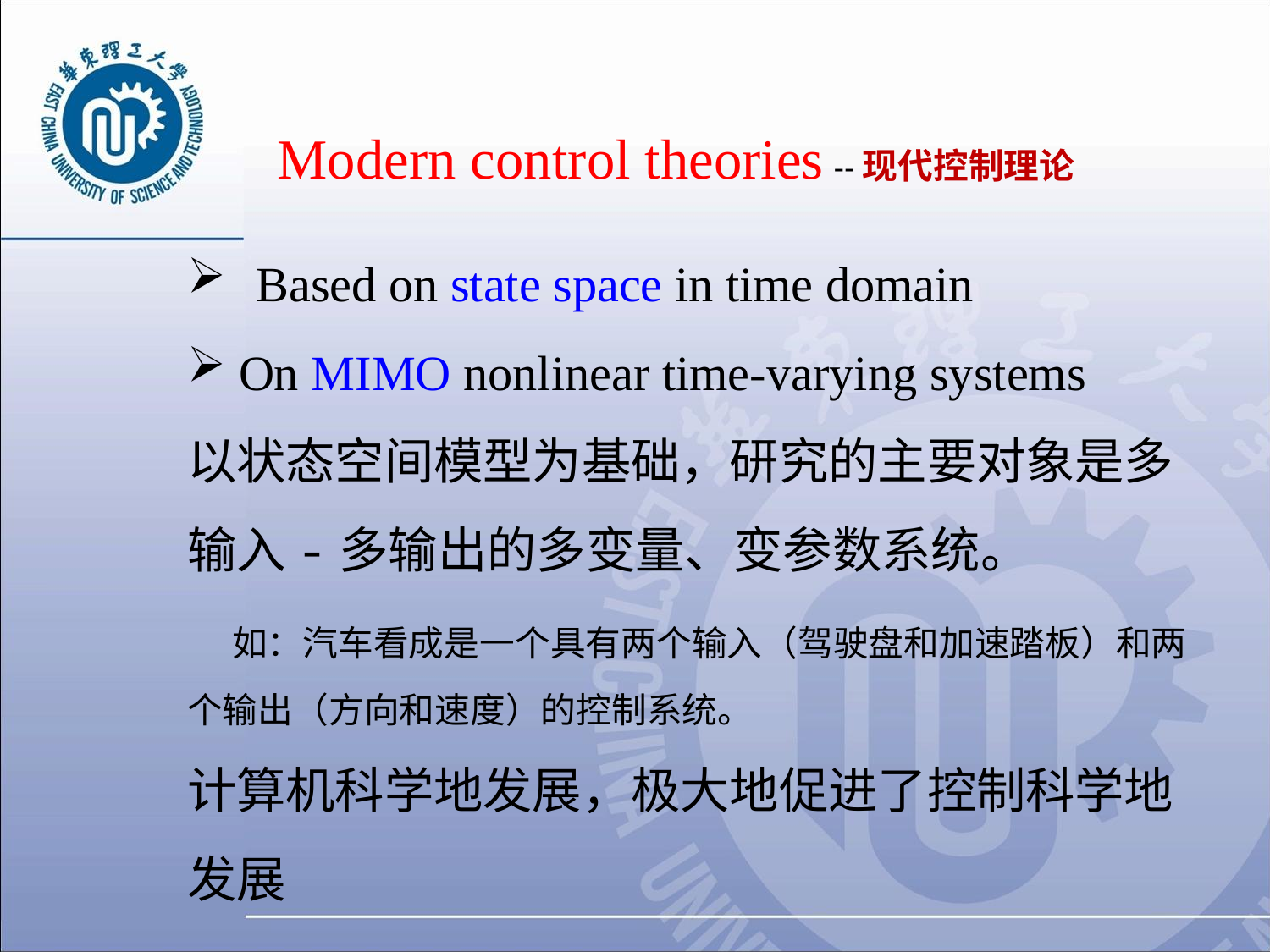

Modern control theories --现代控制理论
 Based on state space in time domain
 On MIMO nonlinear time-varying systems
以状态空间模型为基础，研究的主要对象是多输入-多输出的多变量、变参数系统。
   如：汽车看成是一个具有两个输入（驾驶盘和加速踏板）和两个输出（方向和速度）的控制系统。
计算机科学地发展，极大地促进了控制科学地发展